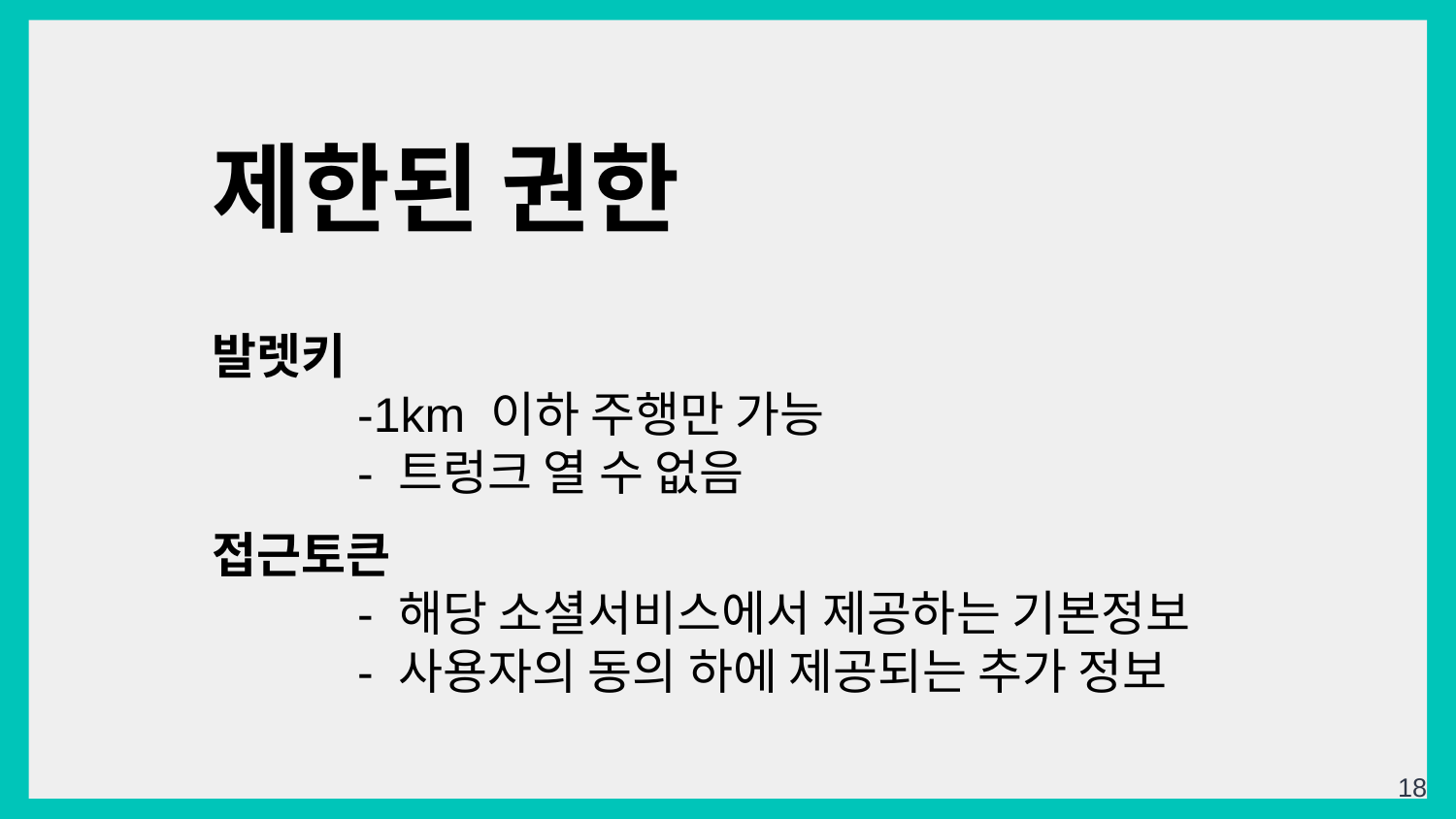

제한된 권한

발렛키
	-1km 이하 주행만 가능
	- 트렁크 열 수 없음

접근토큰
	- 해당 소셜서비스에서 제공하는 기본정보
	- 사용자의 동의 하에 제공되는 추가 정보

18